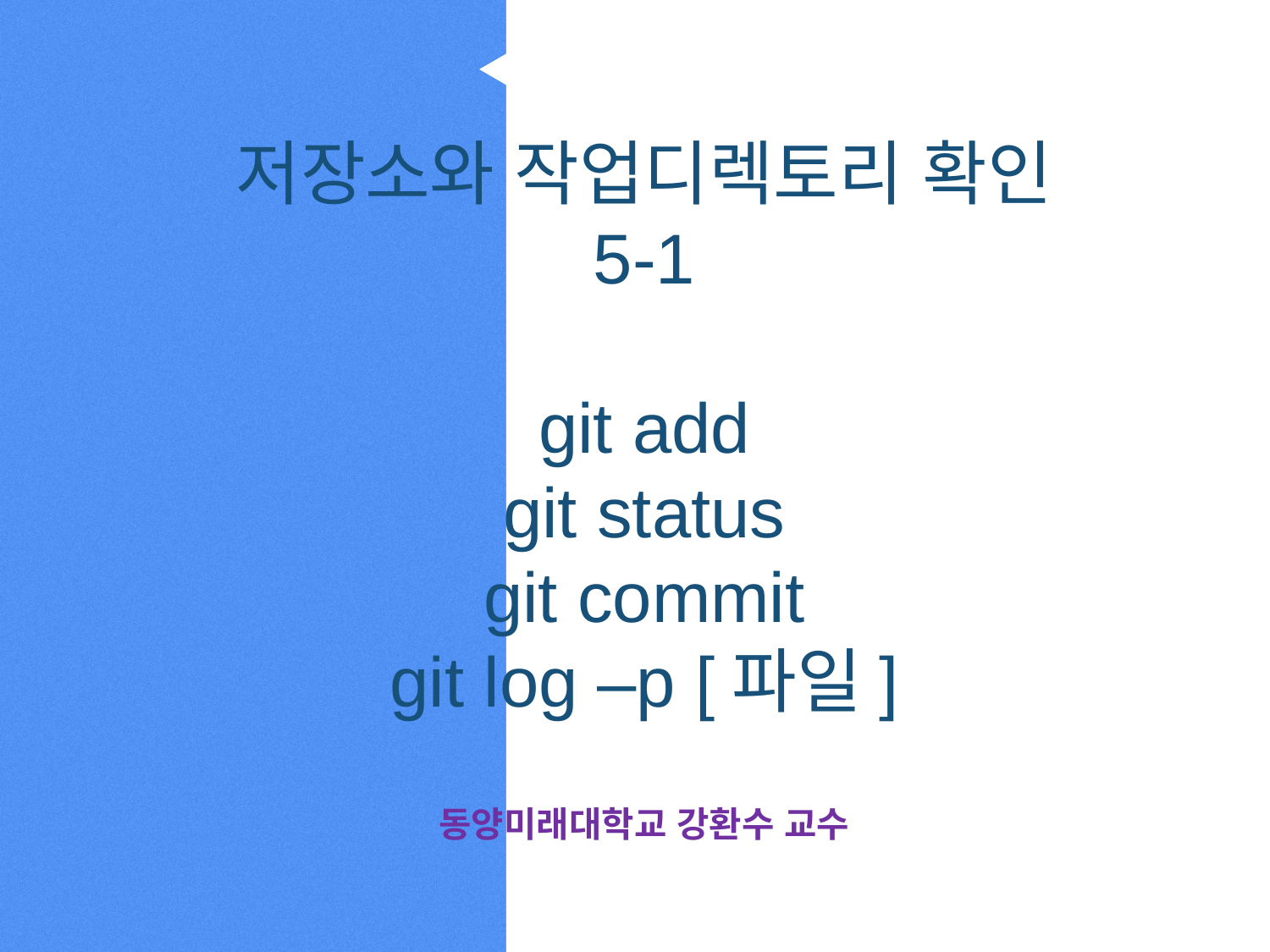

저장소와 작업디렉토리 확인
5-1

git add
git status
git commit
git log –p [파일]
동양미래대학교 강환수 교수